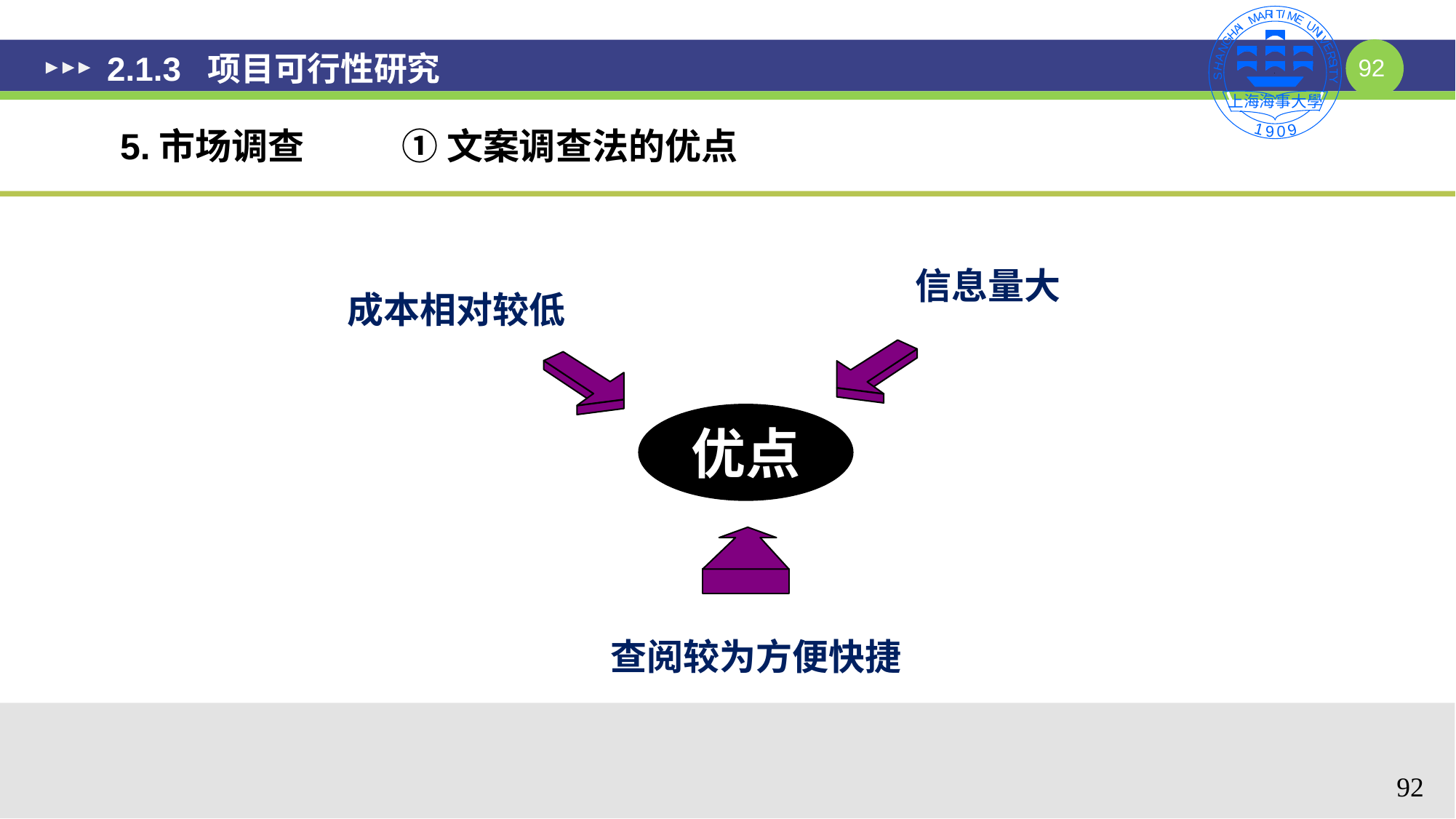

# 2.1.3  项目可行性研究
5.市场调查
①文案调查法的优点

信息量大
成本相对较低

优点

查阅较为方便快捷

92
92